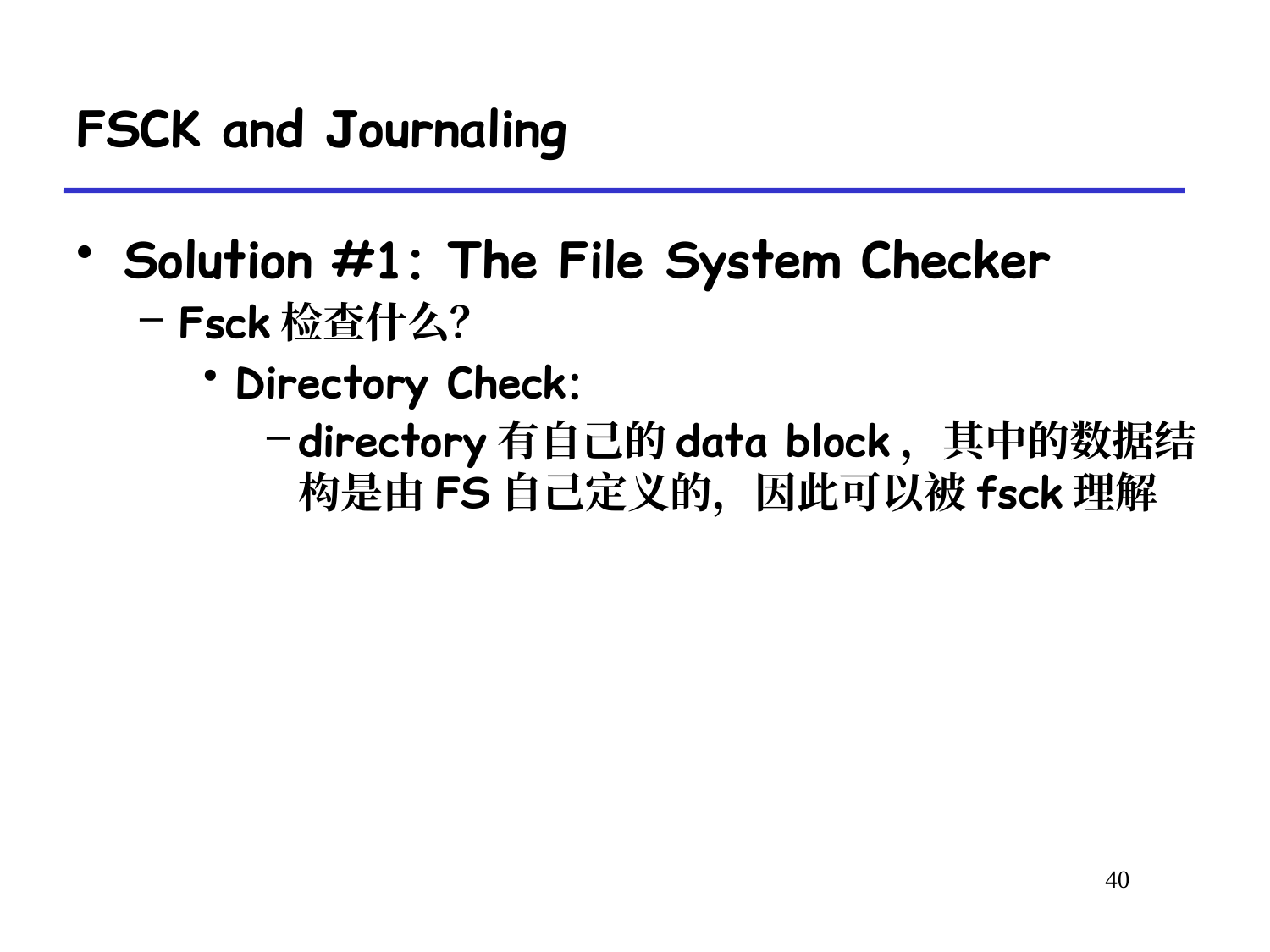

# FSCK and Journaling
Solution #1: The File System Checker
Fsck检查什么？
Directory Check:
directory有自己的data block，其中的数据结构是由FS自己定义的，因此可以被fsck理解

40